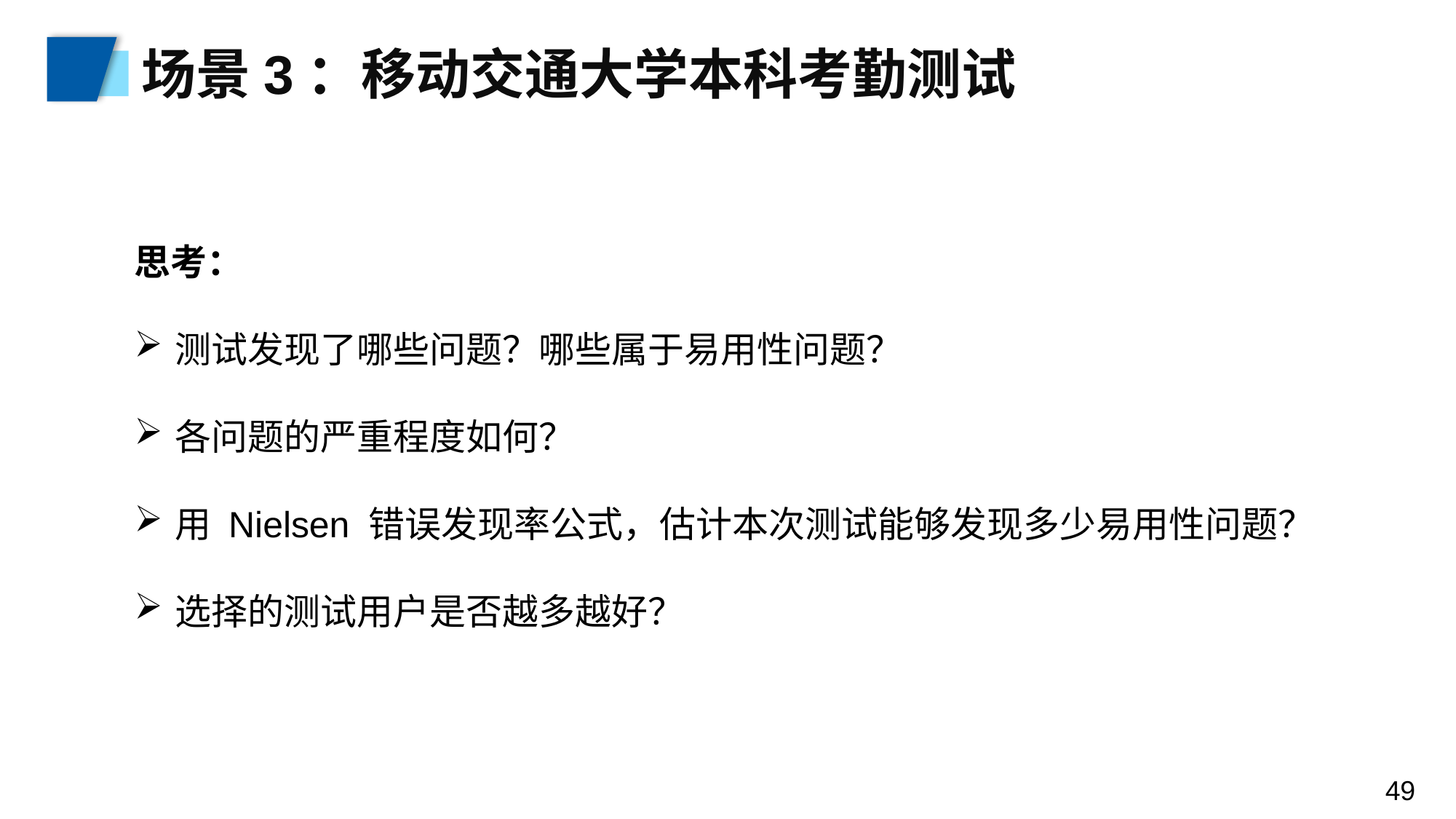

场景3：移动交通大学本科考勤测试
思考：
测试发现了哪些问题？哪些属于易用性问题？
各问题的严重程度如何？
用 Nielsen 错误发现率公式，估计本次测试能够发现多少易用性问题？
选择的测试用户是否越多越好？
49